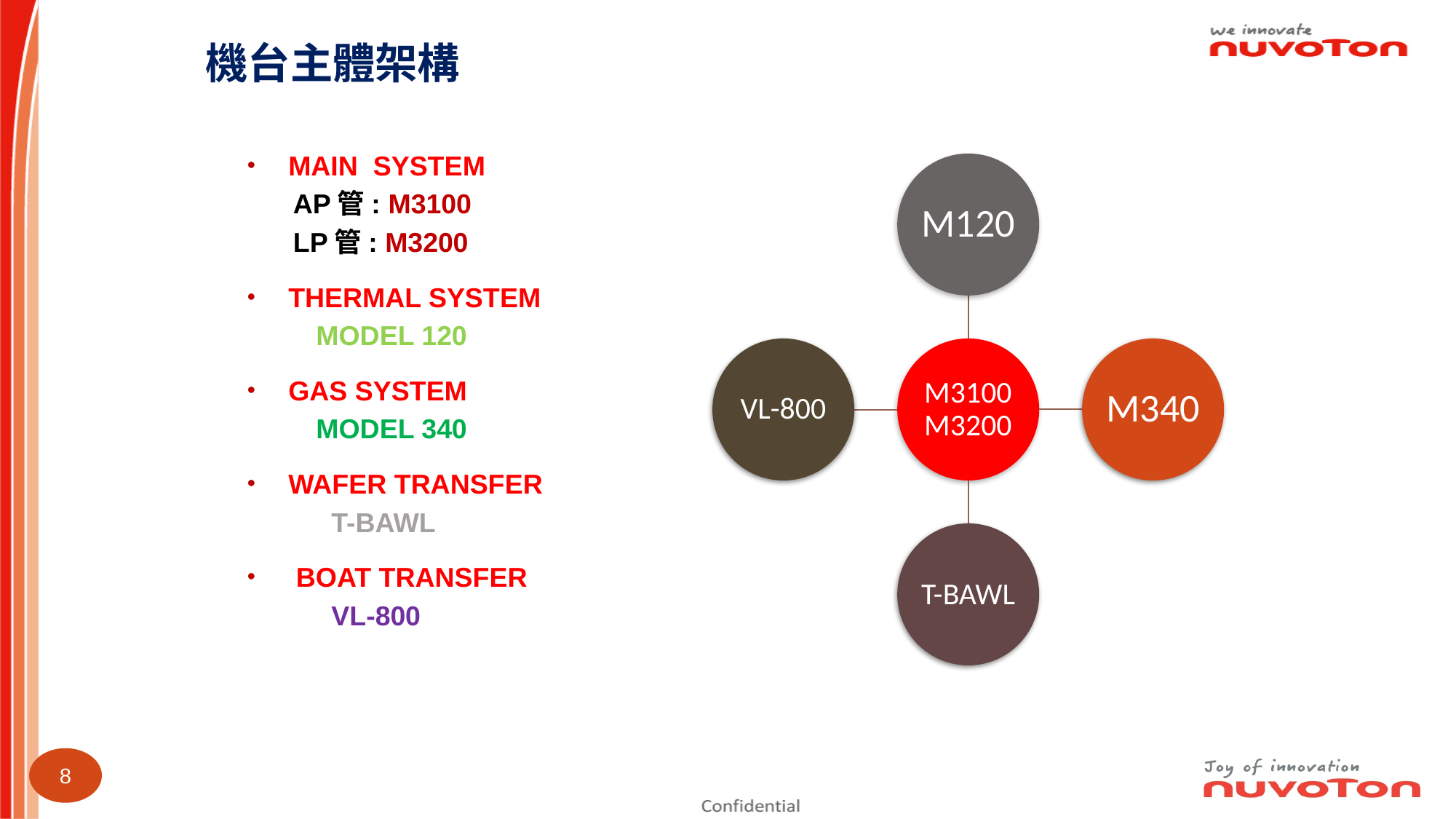

# 機台主體架構
M3100M3200

M120

M340

T-BAWL

VL-800
MAIN  SYSTEM
      AP管: M3100
      LP管: M3200

THERMAL SYSTEM
         MODEL 120

GAS SYSTEM
         MODEL 340

WAFER TRANSFER
           T-BAWL

 BOAT TRANSFER
           VL-800
8

8